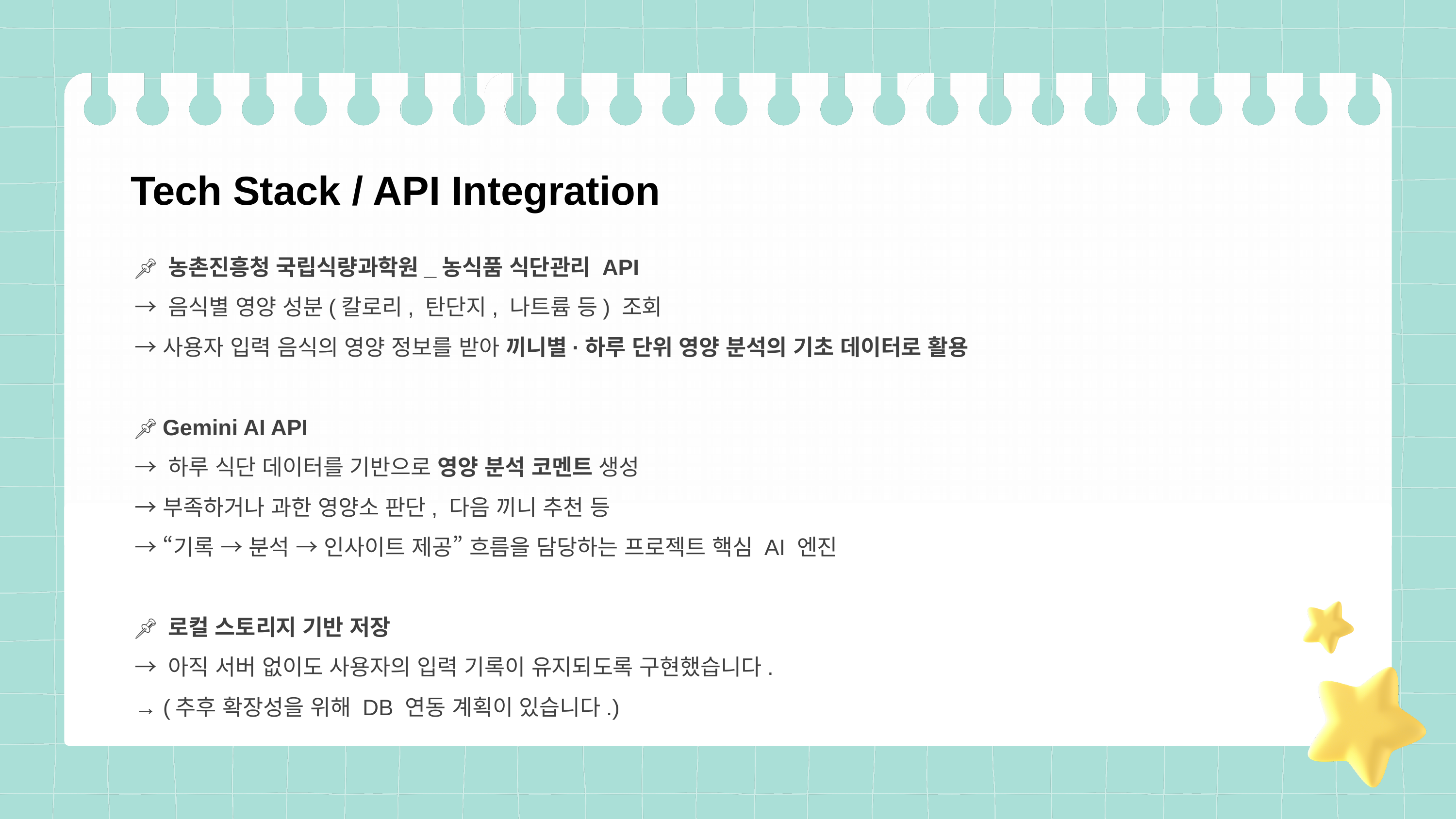

Tech Stack / API Integration
📌 농촌진흥청 국립식량과학원_농식품 식단관리 API
→ 음식별 영양 성분(칼로리, 탄단지, 나트륨 등) 조회
→ 사용자 입력 음식의 영양 정보를 받아 끼니별·하루 단위 영양 분석의 기초 데이터로 활용

📌 Gemini AI API
→ 하루 식단 데이터를 기반으로 영양 분석 코멘트 생성
→ 부족하거나 과한 영양소 판단, 다음 끼니 추천 등
→ “기록 → 분석 → 인사이트 제공” 흐름을 담당하는 프로젝트 핵심 AI 엔진

📌 로컬 스토리지 기반 저장
→ 아직 서버 없이도 사용자의 입력 기록이 유지되도록 구현했습니다.
→ (추후 확장성을 위해 DB 연동 계획이 있습니다.)